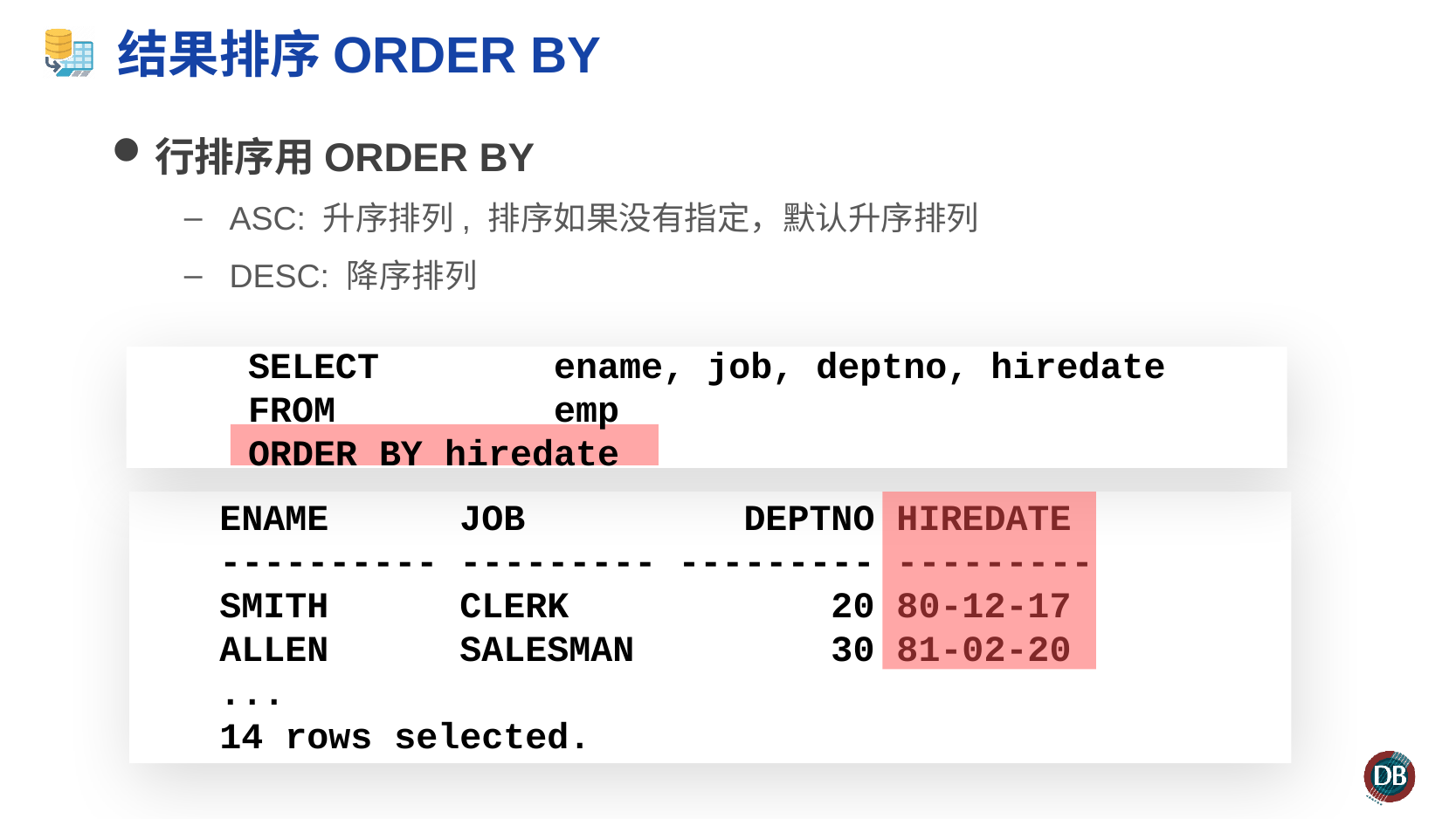

# 结果排序ORDER BY
行排序用ORDER BY
ASC: 升序排列, 排序如果没有指定，默认升序排列
DESC: 降序排列

     SELECT  	 ename, job, deptno, hiredate
     FROM    	 emp
     ORDER BY hiredate

ENAME      JOB          DEPTNO HIREDATE
---------- --------- --------- ---------
SMITH      CLERK            20 80-12-17
ALLEN      SALESMAN         30 81-02-20
...
14 rows selected.